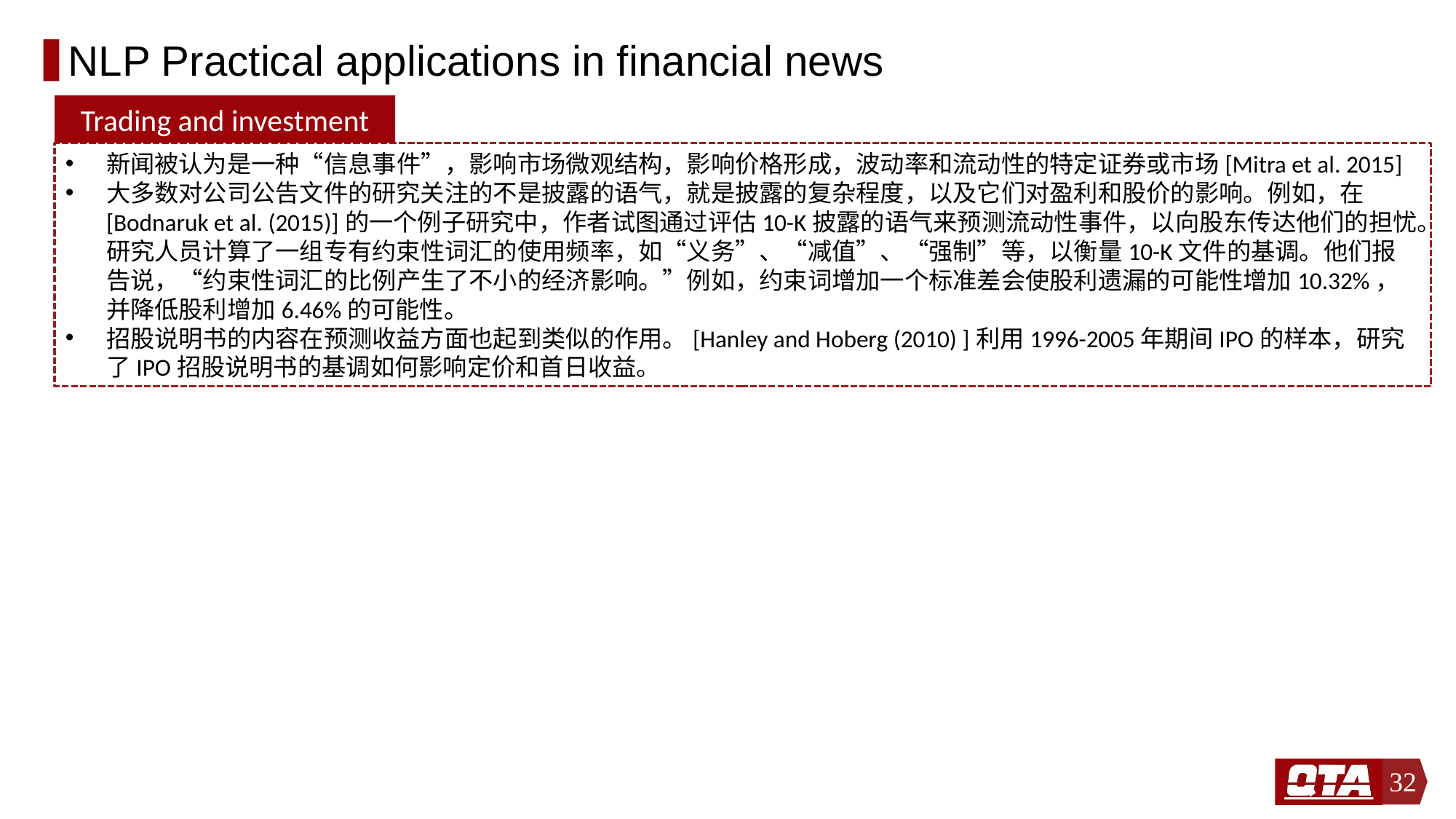

# NLP Practical applications in financial news
Trading and investment
新闻被认为是一种“信息事件”，影响市场微观结构，影响价格形成，波动率和流动性的特定证券或市场[Mitra et al. 2015]
大多数对公司公告文件的研究关注的不是披露的语气，就是披露的复杂程度，以及它们对盈利和股价的影响。例如，在[Bodnaruk et al. (2015)]的一个例子研究中，作者试图通过评估10-K披露的语气来预测流动性事件，以向股东传达他们的担忧。研究人员计算了一组专有约束性词汇的使用频率，如“义务”、“减值”、“强制”等，以衡量10-K文件的基调。他们报告说，“约束性词汇的比例产生了不小的经济影响。”例如，约束词增加一个标准差会使股利遗漏的可能性增加10.32%，并降低股利增加6.46%的可能性。
招股说明书的内容在预测收益方面也起到类似的作用。[Hanley and Hoberg (2010) ]利用1996-2005年期间IPO的样本，研究了IPO招股说明书的基调如何影响定价和首日收益。
32